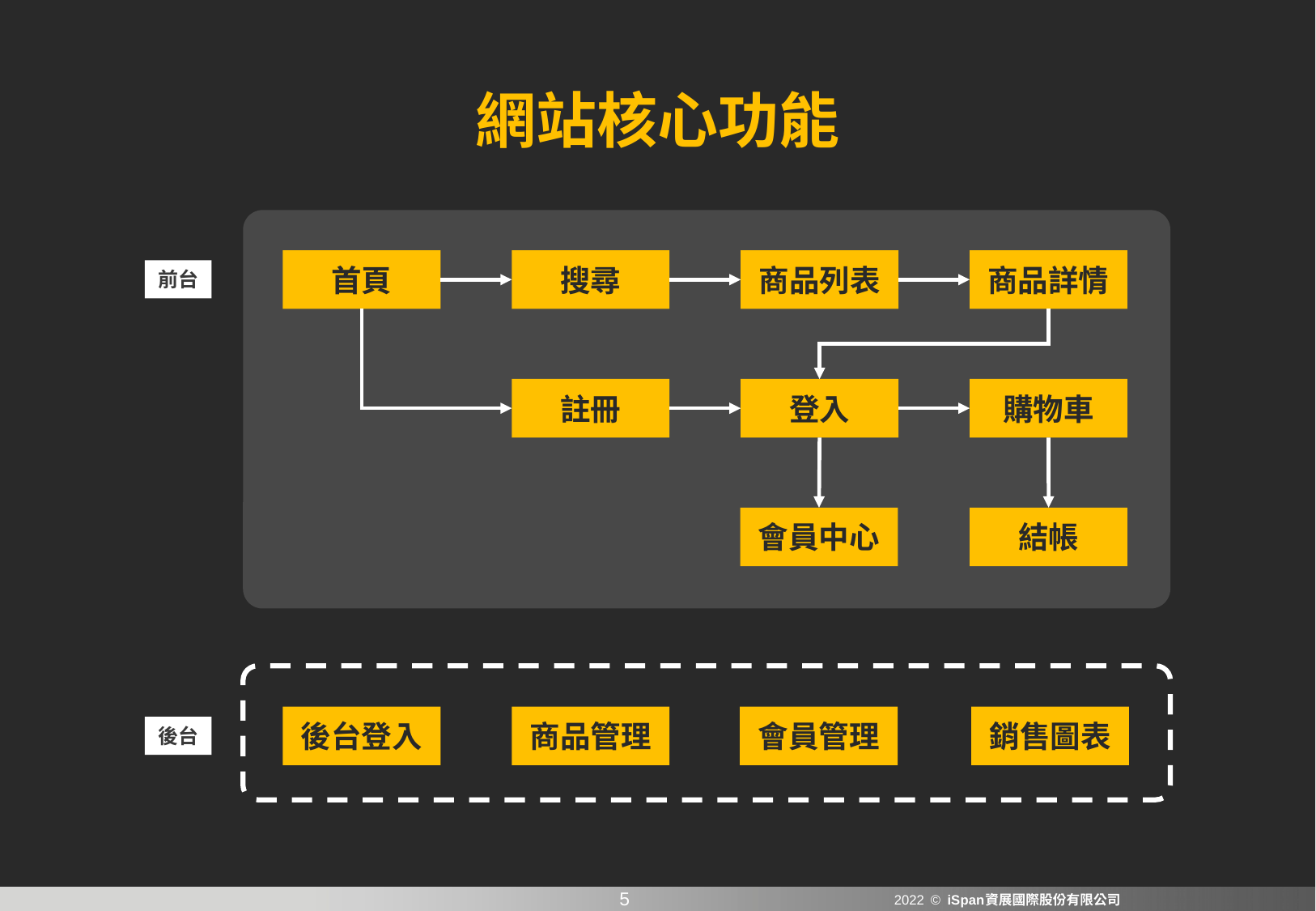

網站核心功能

商品詳情
搜尋
商品列表
首頁
前台
註冊
登入
購物車
會員中心
結帳

會員管理
銷售圖表
商品管理
後台登入
後台